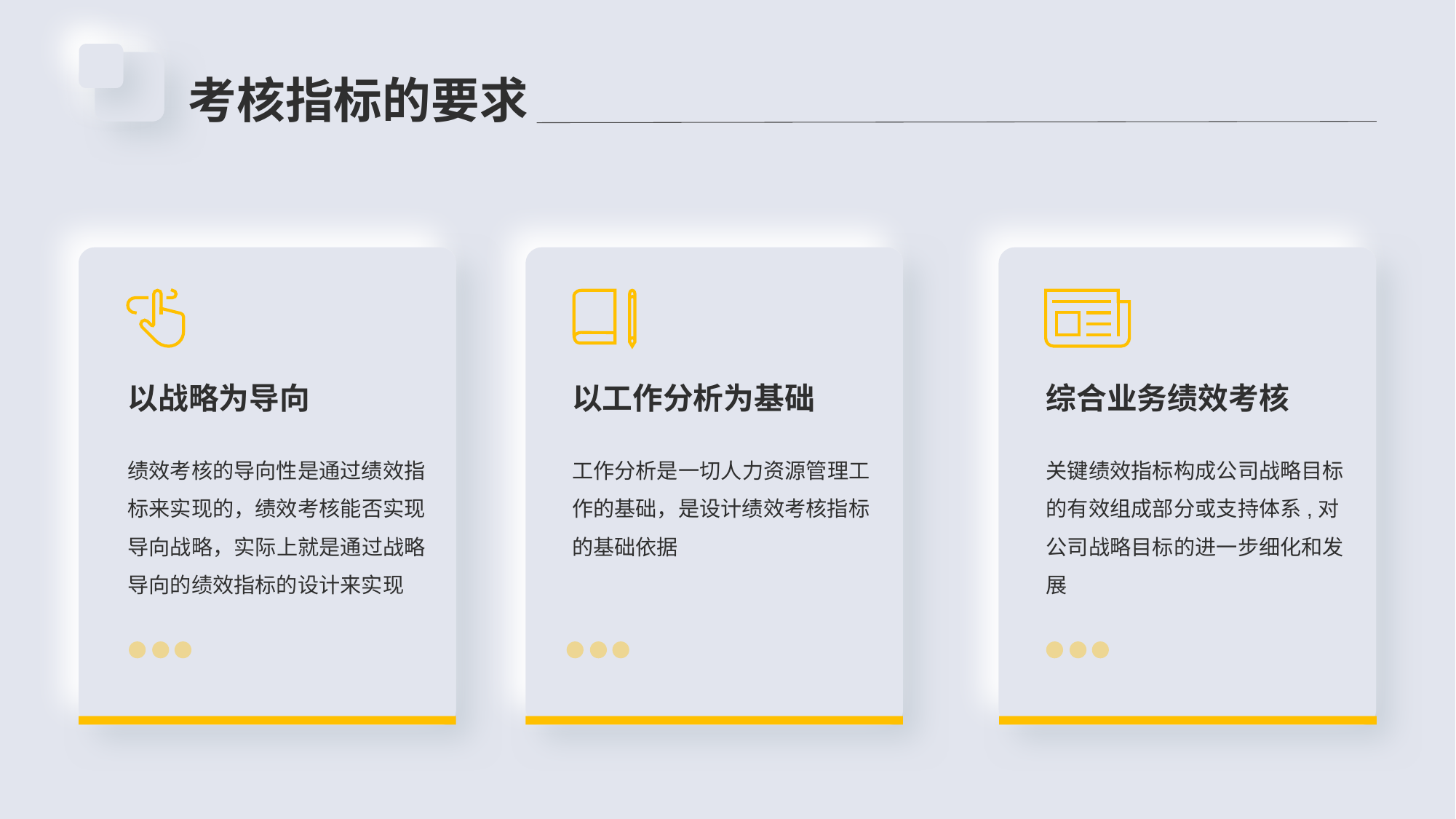

考核指标的要求

以战略为导向
绩效考核的导向性是通过绩效指标来实现的，绩效考核能否实现导向战略，实际上就是通过战略导向的绩效指标的设计来实现

以工作分析为基础
工作分析是一切人力资源管理工作的基础，是设计绩效考核指标的基础依据

综合业务绩效考核
关键绩效指标构成公司战略目标的有效组成部分或支持体系,对公司战略目标的进一步细化和发展